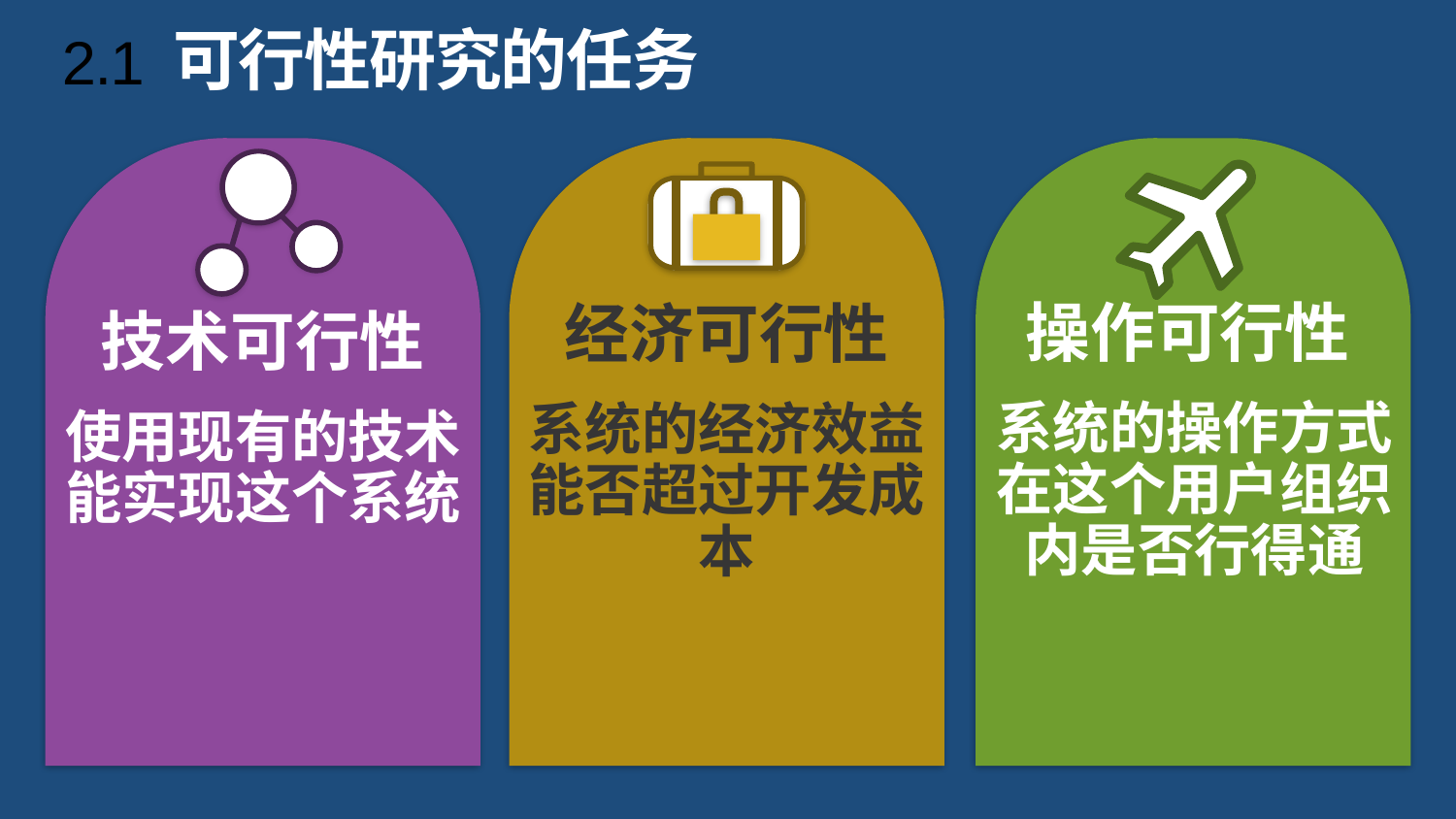

# 2.1 可行性研究的任务

操作可行性
系统的操作方式在这个用户组织内是否行得通
经济可行性
系统的经济效益能否超过开发成本
技术可行性
使用现有的技术能实现这个系统